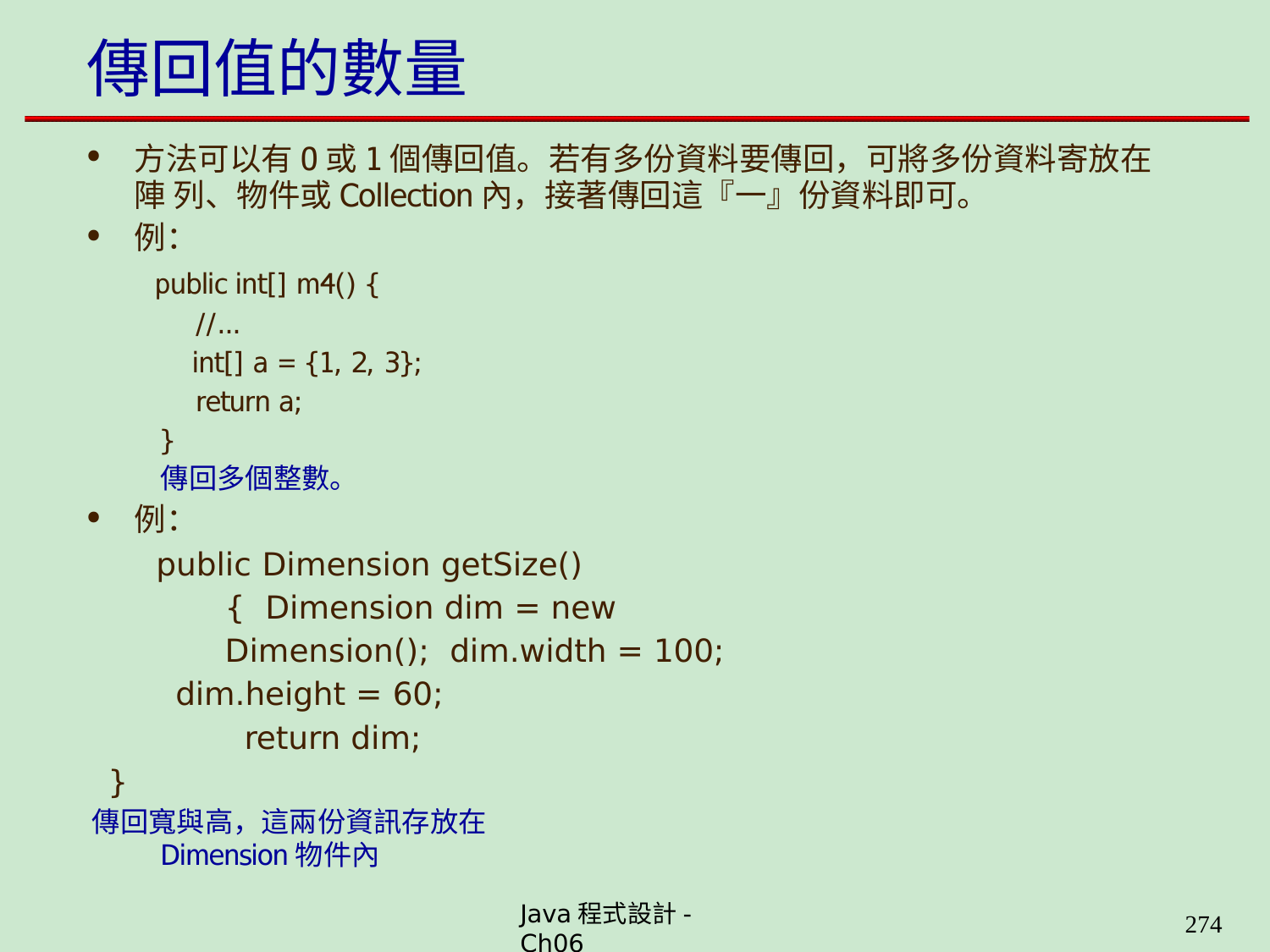

# 傳回值的數量
方法可以有0或1個傳回值。若有多份資料要傳回，可將多份資料寄放在陣 列、物件或Collection內，接著傳回這『一』份資料即可。
例：
public int[] m4() {
//…
int[] a = {1, 2, 3};
return a;
}
傳回多個整數。
例：
public Dimension getSize()	{  Dimension dim = new Dimension();  dim.width = 100;
dim.height = 60;  return dim;
}
傳回寬與高，這兩份資訊存放在Dimension物件內
Java程式設計-Ch06
274